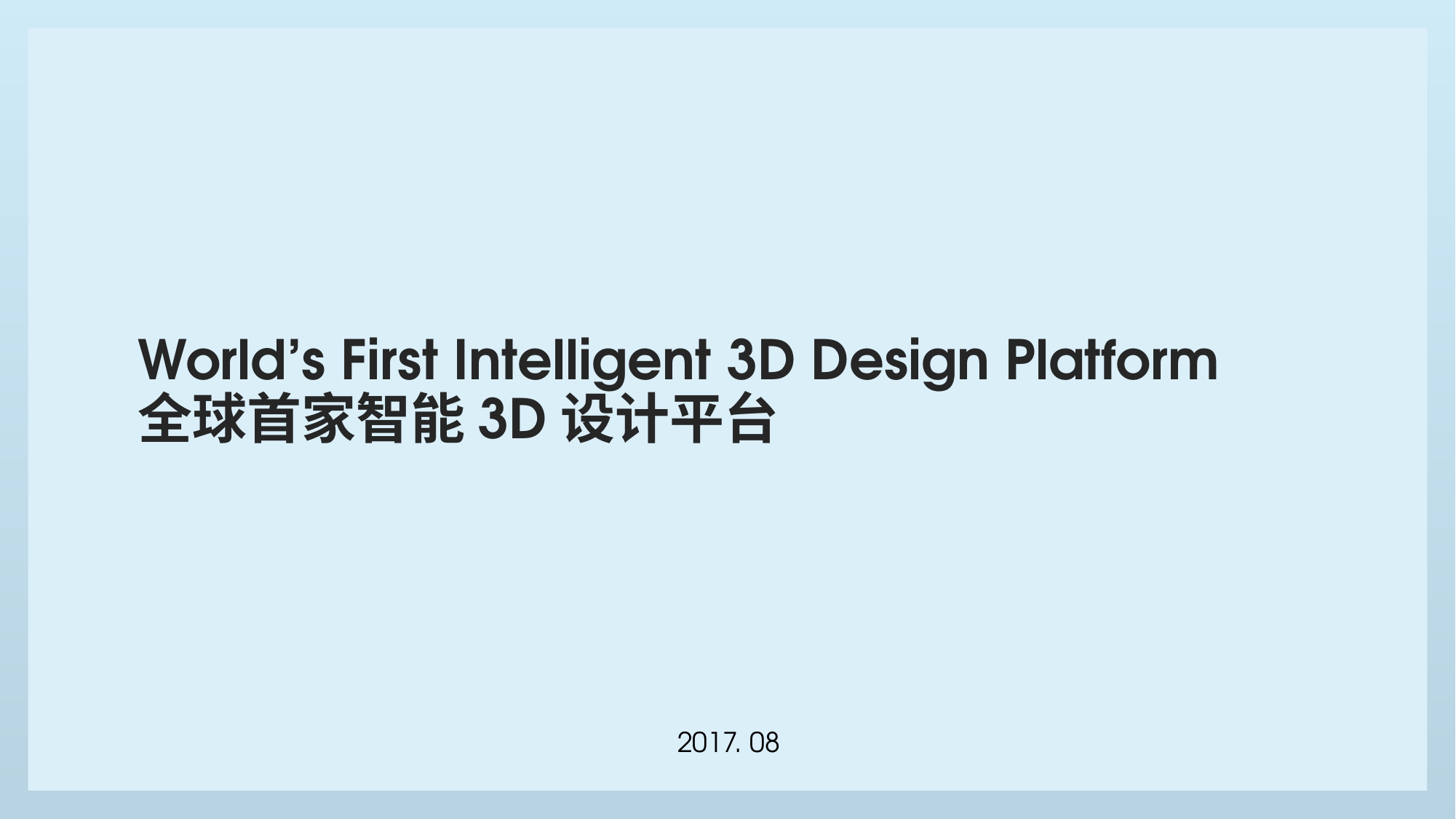

# World’s First Intelligent 3D Design Platform 全球首家智能3D设计平台
2017. 08